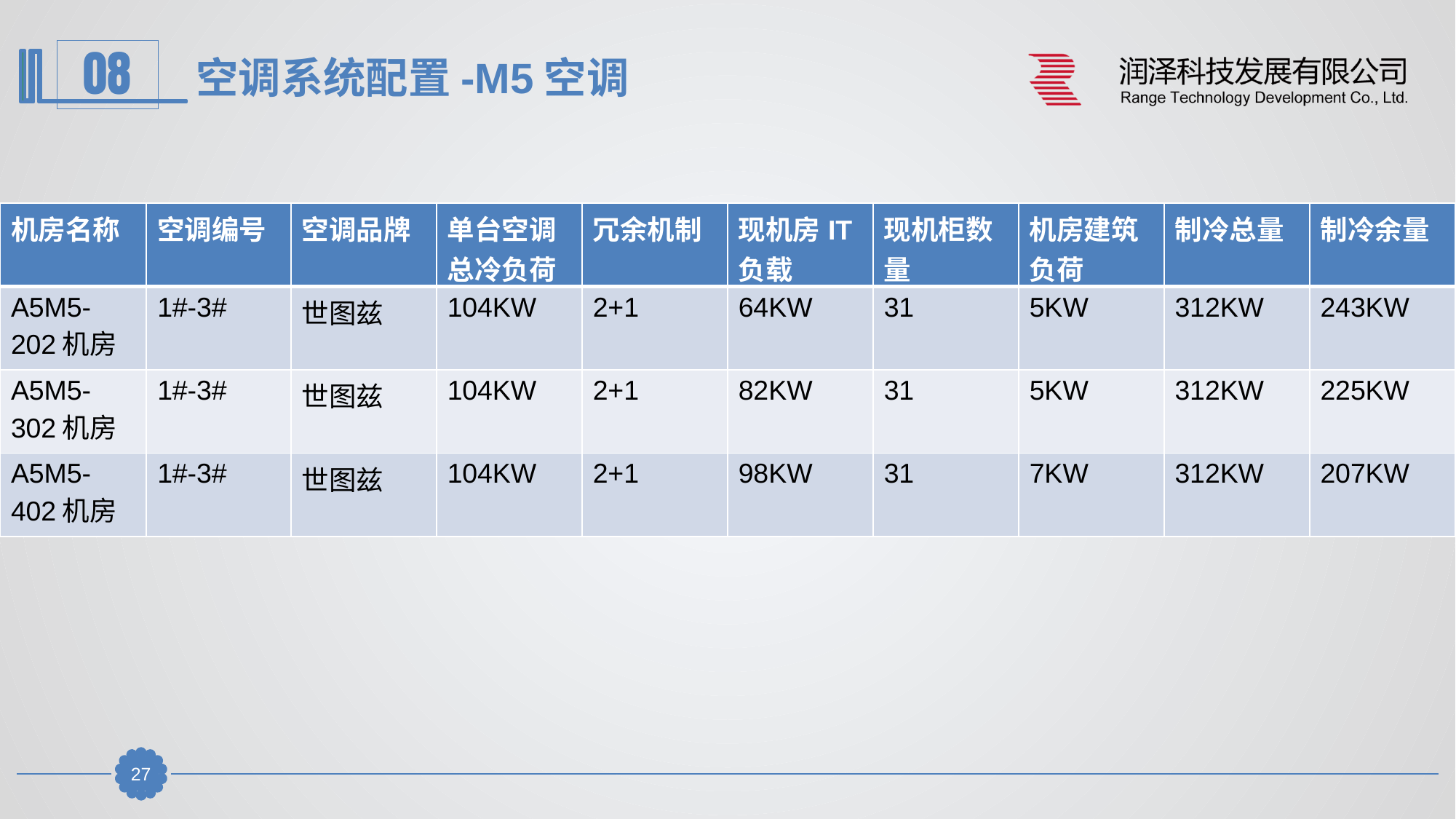

空调系统配置-M5空调
| 机房名称 | 空调编号 | 空调品牌 | 单台空调总冷负荷 | 冗余机制 | 现机房IT负载 | 现机柜数量 | 机房建筑负荷 | 制冷总量 | 制冷余量 |
| --- | --- | --- | --- | --- | --- | --- | --- | --- | --- |
| A5M5-202机房 | 1#-3# | 世图兹 | 104KW | 2+1 | 64KW | 31 | 5KW | 312KW | 243KW |
| A5M5-302机房 | 1#-3# | 世图兹 | 104KW | 2+1 | 82KW | 31 | 5KW | 312KW | 225KW |
| A5M5-402机房 | 1#-3# | 世图兹 | 104KW | 2+1 | 98KW | 31 | 7KW | 312KW | 207KW |
27